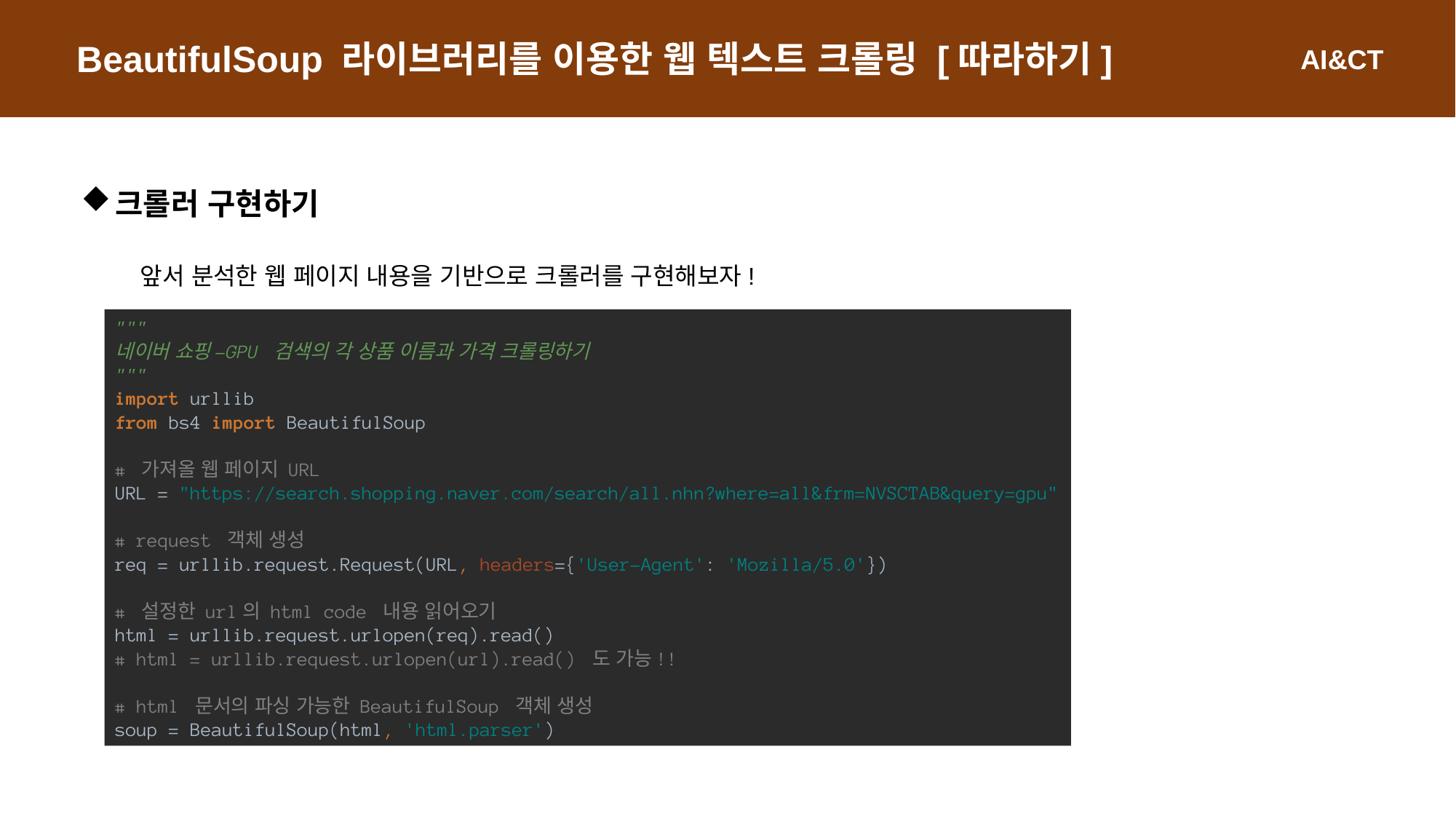

BeautifulSoup 라이브러리를 이용한 웹 텍스트 크롤링 [따라하기]
크롤러 구현하기
앞서 분석한 웹 페이지 내용을 기반으로 크롤러를 구현해보자!
"""
네이버 쇼핑-GPU 검색의 각 상품 이름과 가격 크롤링하기
"""
import urllib
from bs4 import BeautifulSoup
# 가져올 웹 페이지 URL
URL = "https://search.shopping.naver.com/search/all.nhn?where=all&frm=NVSCTAB&query=gpu"
# request 객체 생성
req = urllib.request.Request(URL, headers={'User-Agent': 'Mozilla/5.0'})
# 설정한 url의 html code 내용 읽어오기
html = urllib.request.urlopen(req).read()
# html = urllib.request.urlopen(url).read() 도 가능!!
# html 문서의 파싱 가능한 BeautifulSoup 객체 생성
soup = BeautifulSoup(html, 'html.parser')